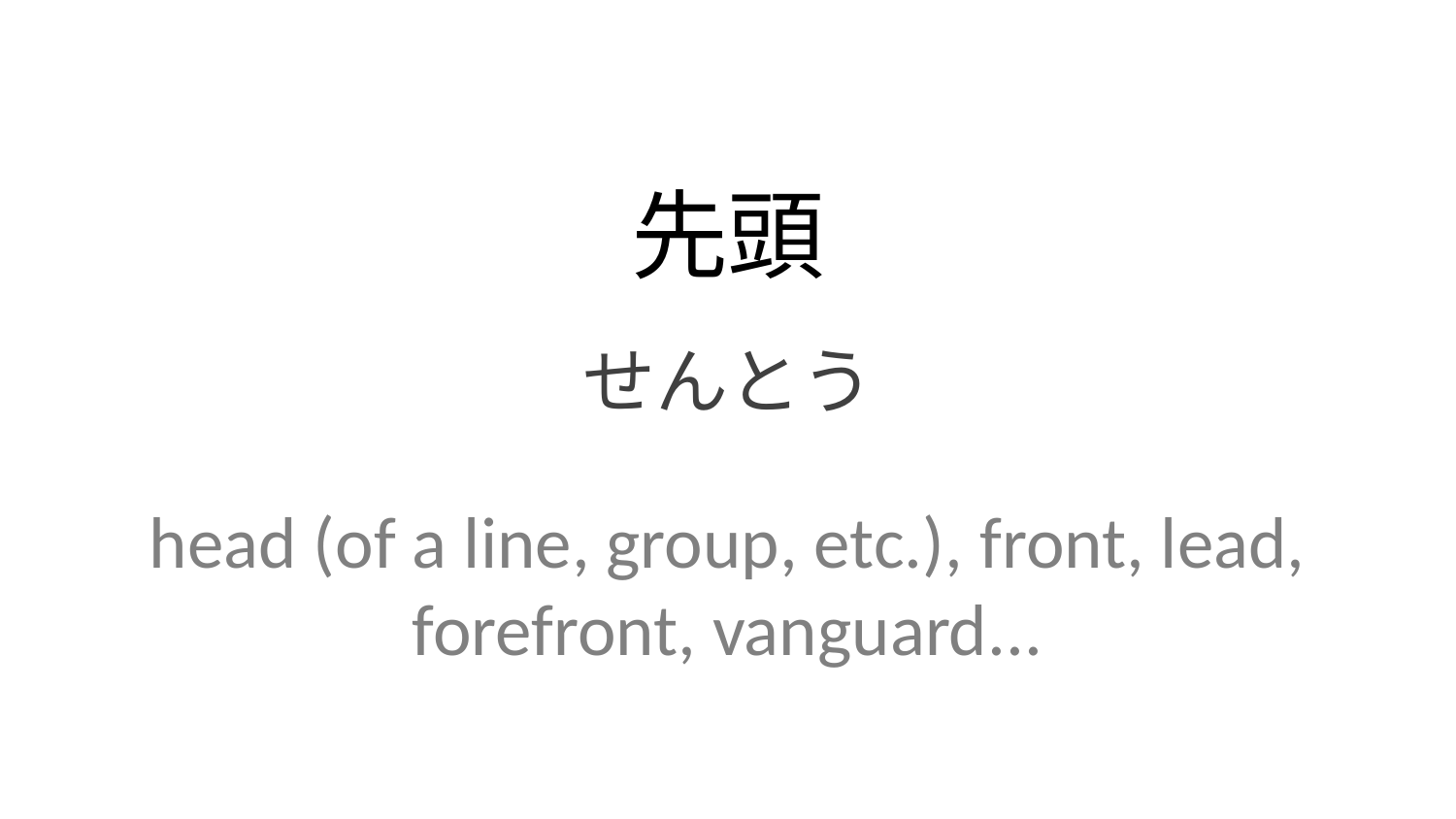

先頭

せんとう
head (of a line, group, etc.), front, lead, forefront, vanguard...